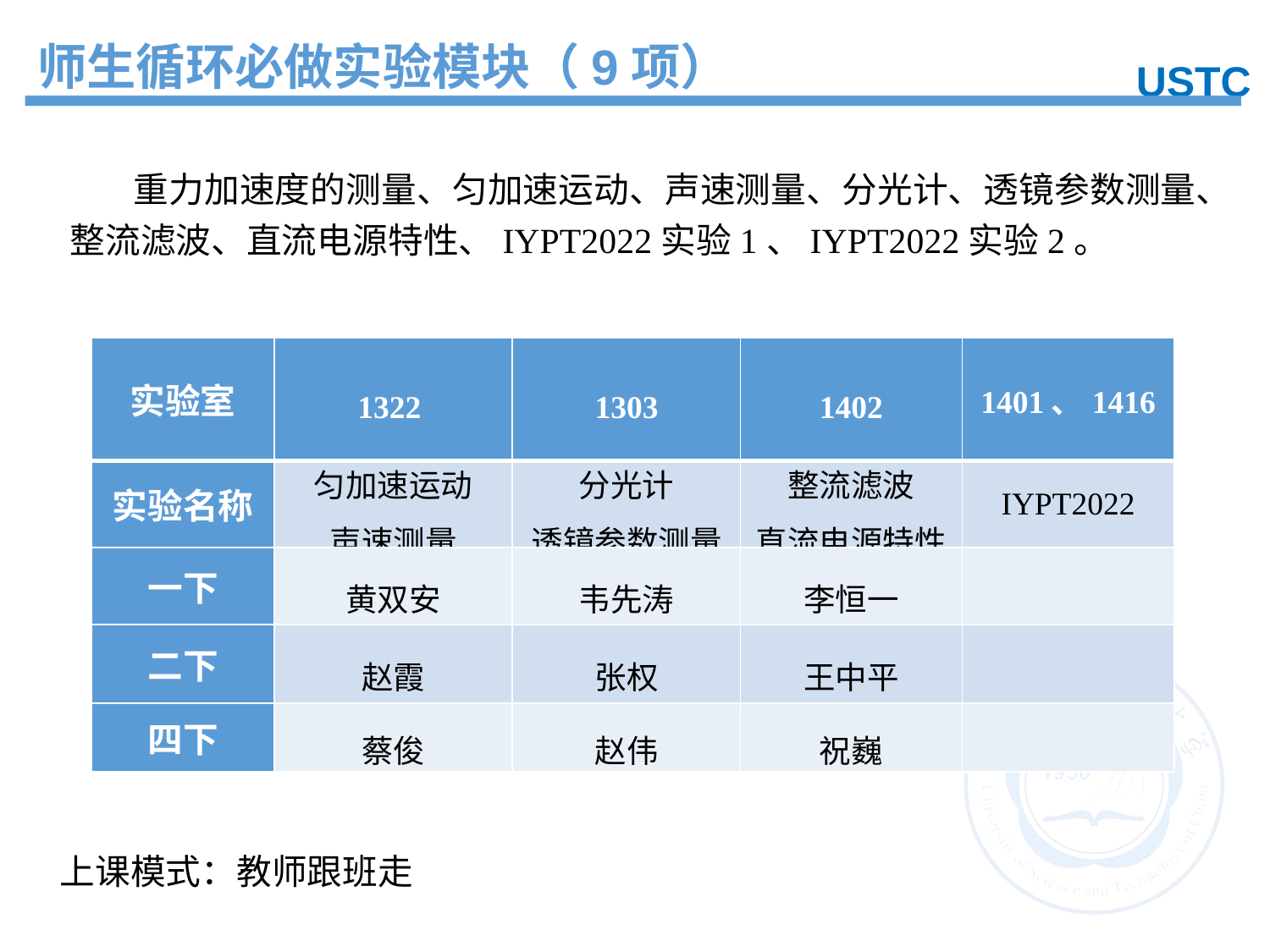

师生循环必做实验模块（9项）
USTC

重力加速度的测量、匀加速运动、声速测量、分光计、透镜参数测量、整流滤波、直流电源特性、IYPT2022实验1、IYPT2022实验2。
| 实验室 | 1322 | 1303 | 1402 | 1401、1416 |
| --- | --- | --- | --- | --- |
| 实验名称 | 匀加速运动 声速测量 | 分光计 透镜参数测量 | 整流滤波 直流电源特性 | IYPT2022 |
| 一下 | 黄双安 | 韦先涛 | 李恒一 |  |
| 二下 | 赵霞 | 张权 | 王中平 |  |
| 四下 | 蔡俊 | 赵伟 | 祝巍 |  |
上课模式：教师跟班走